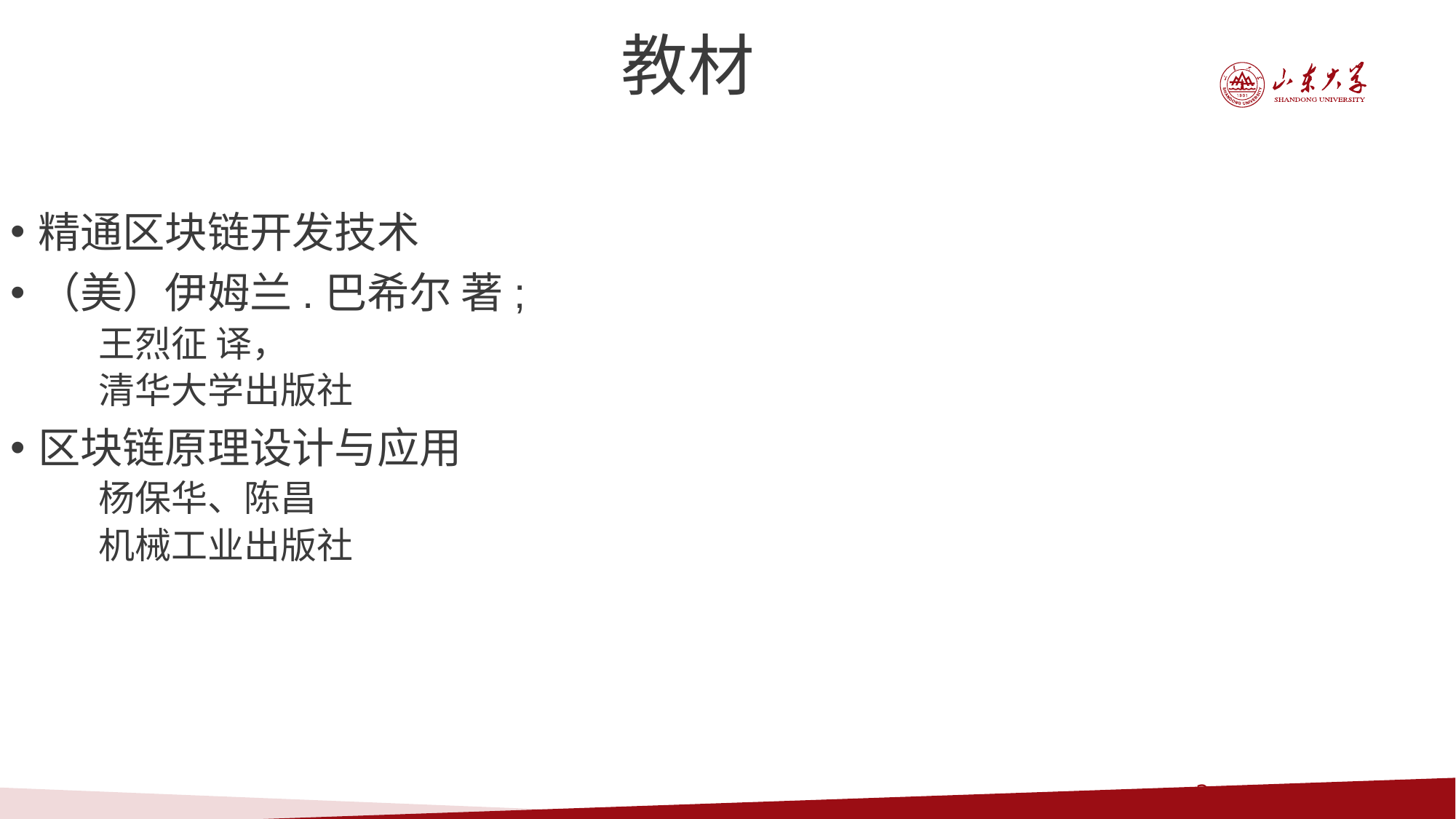

教材

精通区块链开发技术
（美）伊姆兰.巴希尔 著;
   王烈征 译，
   清华大学出版社
区块链原理设计与应用
   杨保华、陈昌
   机械工业出版社
2